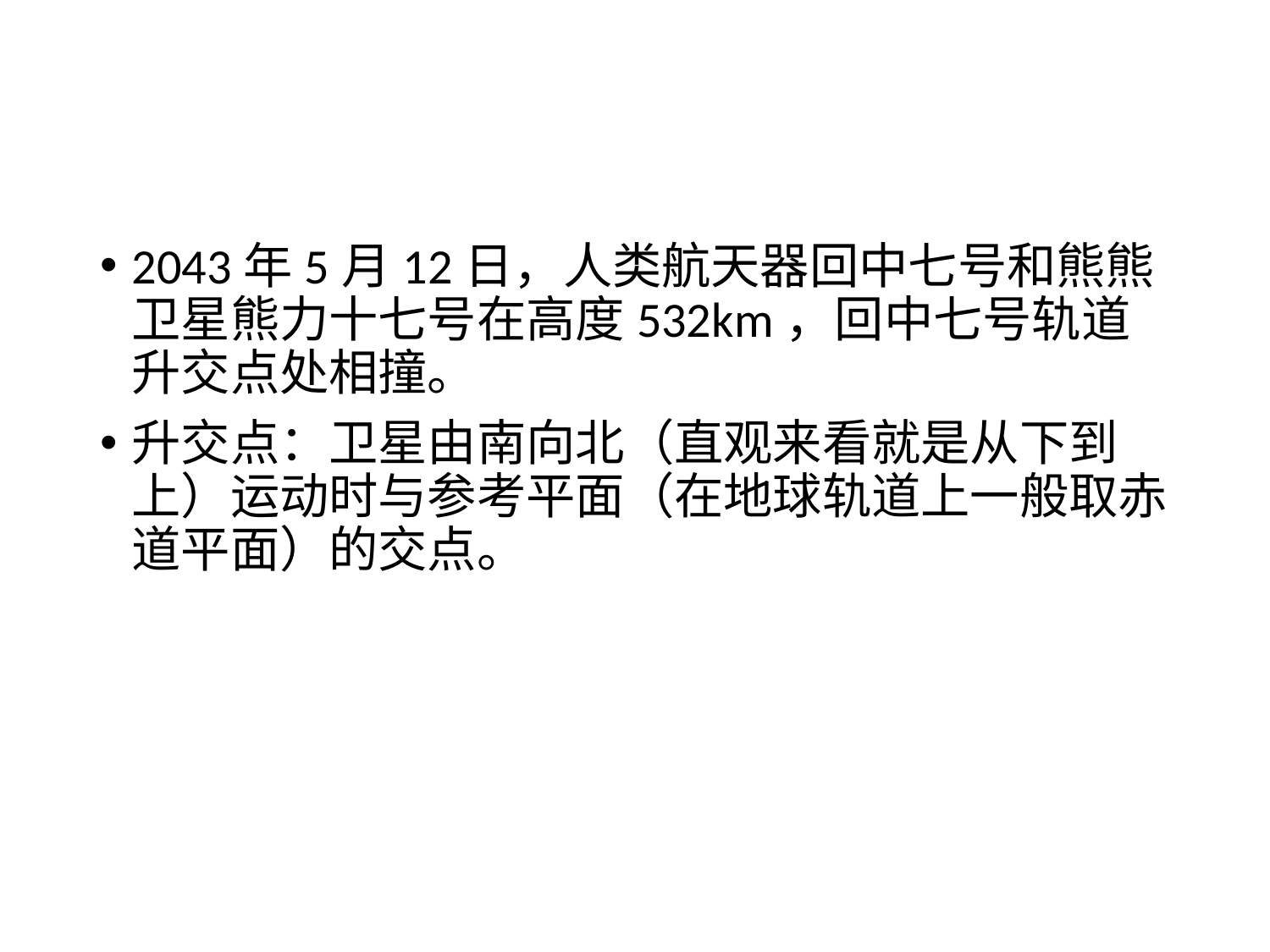

#
2043年5月12日，人类航天器回中七号和熊熊卫星熊力十七号在高度532km，回中七号轨道升交点处相撞。
升交点：卫星由南向北（直观来看就是从下到上）运动时与参考平面（在地球轨道上一般取赤道平面）的交点。